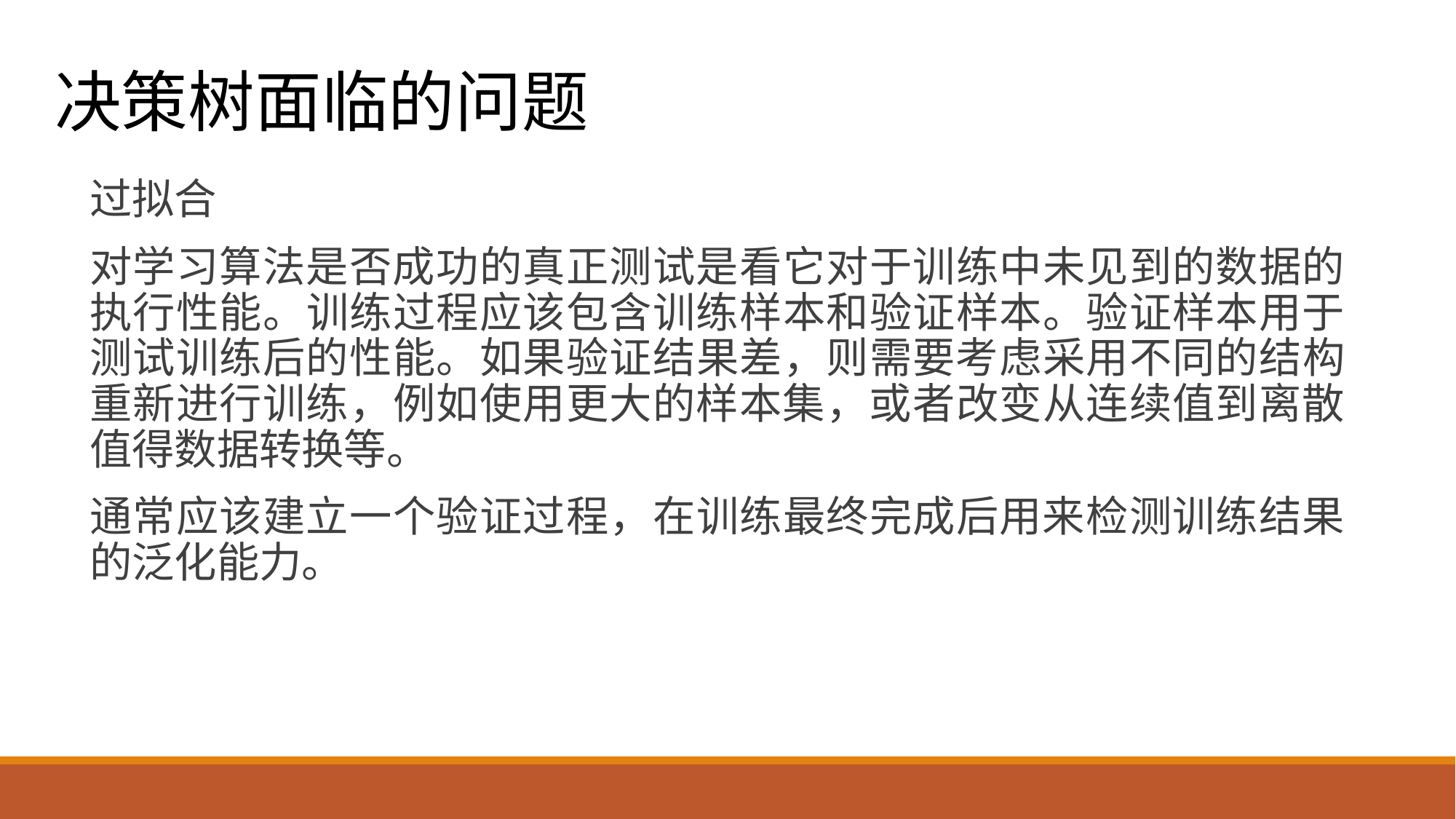

决策树面临的问题

过拟合
对学习算法是否成功的真正测试是看它对于训练中未见到的数据的执行性能。训练过程应该包含训练样本和验证样本。验证样本用于测试训练后的性能。如果验证结果差，则需要考虑采用不同的结构重新进行训练，例如使用更大的样本集，或者改变从连续值到离散值得数据转换等。
通常应该建立一个验证过程，在训练最终完成后用来检测训练结果的泛化能力。